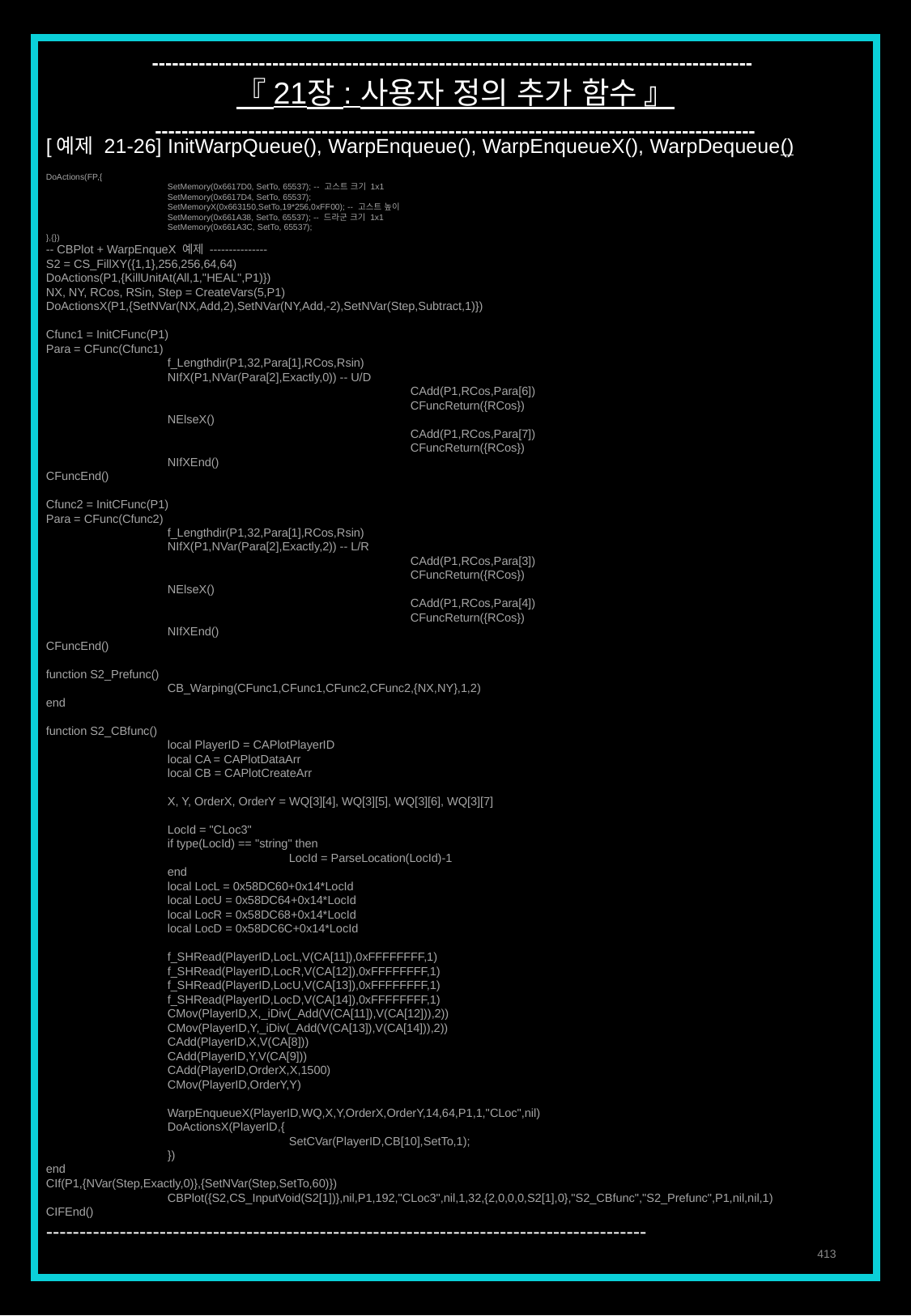

------------------------------------------------------------------------------------------
『 21장 : 사용자 정의 추가 함수 』
------------------------------------------------------------------------------------------
[예제 21-26] InitWarpQueue(), WarpEnqueue(), WarpEnqueueX(), WarpDequeue()

DoActions(FP,{
	SetMemory(0x6617D0, SetTo, 65537); -- 고스트 크기 1x1
	SetMemory(0x6617D4, SetTo, 65537);
	SetMemoryX(0x663150,SetTo,19*256,0xFF00); -- 고스트 높이
	SetMemory(0x661A38, SetTo, 65537); -- 드라군 크기 1x1
	SetMemory(0x661A3C, SetTo, 65537);
},{})
-- CBPlot + WarpEnqueX 예제 ---------------
S2 = CS_FillXY({1,1},256,256,64,64)
DoActions(P1,{KillUnitAt(All,1,"HEAL",P1)})
NX, NY, RCos, RSin, Step = CreateVars(5,P1)
DoActionsX(P1,{SetNVar(NX,Add,2),SetNVar(NY,Add,-2),SetNVar(Step,Subtract,1)})

Cfunc1 = InitCFunc(P1)
Para = CFunc(Cfunc1)
	f_Lengthdir(P1,32,Para[1],RCos,Rsin)
	NIfX(P1,NVar(Para[2],Exactly,0)) -- U/D
			CAdd(P1,RCos,Para[6])
			CFuncReturn({RCos})
	NElseX()
			CAdd(P1,RCos,Para[7])
			CFuncReturn({RCos})
	NIfXEnd()
CFuncEnd()

Cfunc2 = InitCFunc(P1)
Para = CFunc(Cfunc2)
	f_Lengthdir(P1,32,Para[1],RCos,Rsin)
	NIfX(P1,NVar(Para[2],Exactly,2)) -- L/R
			CAdd(P1,RCos,Para[3])
			CFuncReturn({RCos})
	NElseX()
			CAdd(P1,RCos,Para[4])
			CFuncReturn({RCos})
	NIfXEnd()
CFuncEnd()

function S2_Prefunc()
	CB_Warping(CFunc1,CFunc1,CFunc2,CFunc2,{NX,NY},1,2)
end

function S2_CBfunc()
	local PlayerID = CAPlotPlayerID
	local CA = CAPlotDataArr
	local CB = CAPlotCreateArr

	X, Y, OrderX, OrderY = WQ[3][4], WQ[3][5], WQ[3][6], WQ[3][7]

	LocId = "CLoc3"
	if type(LocId) == "string" then
		LocId = ParseLocation(LocId)-1
	end
	local LocL = 0x58DC60+0x14*LocId
	local LocU = 0x58DC64+0x14*LocId
	local LocR = 0x58DC68+0x14*LocId
	local LocD = 0x58DC6C+0x14*LocId

	f_SHRead(PlayerID,LocL,V(CA[11]),0xFFFFFFFF,1)
	f_SHRead(PlayerID,LocR,V(CA[12]),0xFFFFFFFF,1)
	f_SHRead(PlayerID,LocU,V(CA[13]),0xFFFFFFFF,1)
	f_SHRead(PlayerID,LocD,V(CA[14]),0xFFFFFFFF,1)
	CMov(PlayerID,X,_iDiv(_Add(V(CA[11]),V(CA[12])),2))
	CMov(PlayerID,Y,_iDiv(_Add(V(CA[13]),V(CA[14])),2))
	CAdd(PlayerID,X,V(CA[8]))
	CAdd(PlayerID,Y,V(CA[9]))
	CAdd(PlayerID,OrderX,X,1500)
	CMov(PlayerID,OrderY,Y)

	WarpEnqueueX(PlayerID,WQ,X,Y,OrderX,OrderY,14,64,P1,1,"CLoc",nil)
	DoActionsX(PlayerID,{
		SetCVar(PlayerID,CB[10],SetTo,1);
	})
end
CIf(P1,{NVar(Step,Exactly,0)},{SetNVar(Step,SetTo,60)})
	CBPlot({S2,CS_InputVoid(S2[1])},nil,P1,192,"CLoc3",nil,1,32,{2,0,0,0,S2[1],0},"S2_CBfunc","S2_Prefunc",P1,nil,nil,1)
CIFEnd()
------------------------------------------------------------------------------------------

413